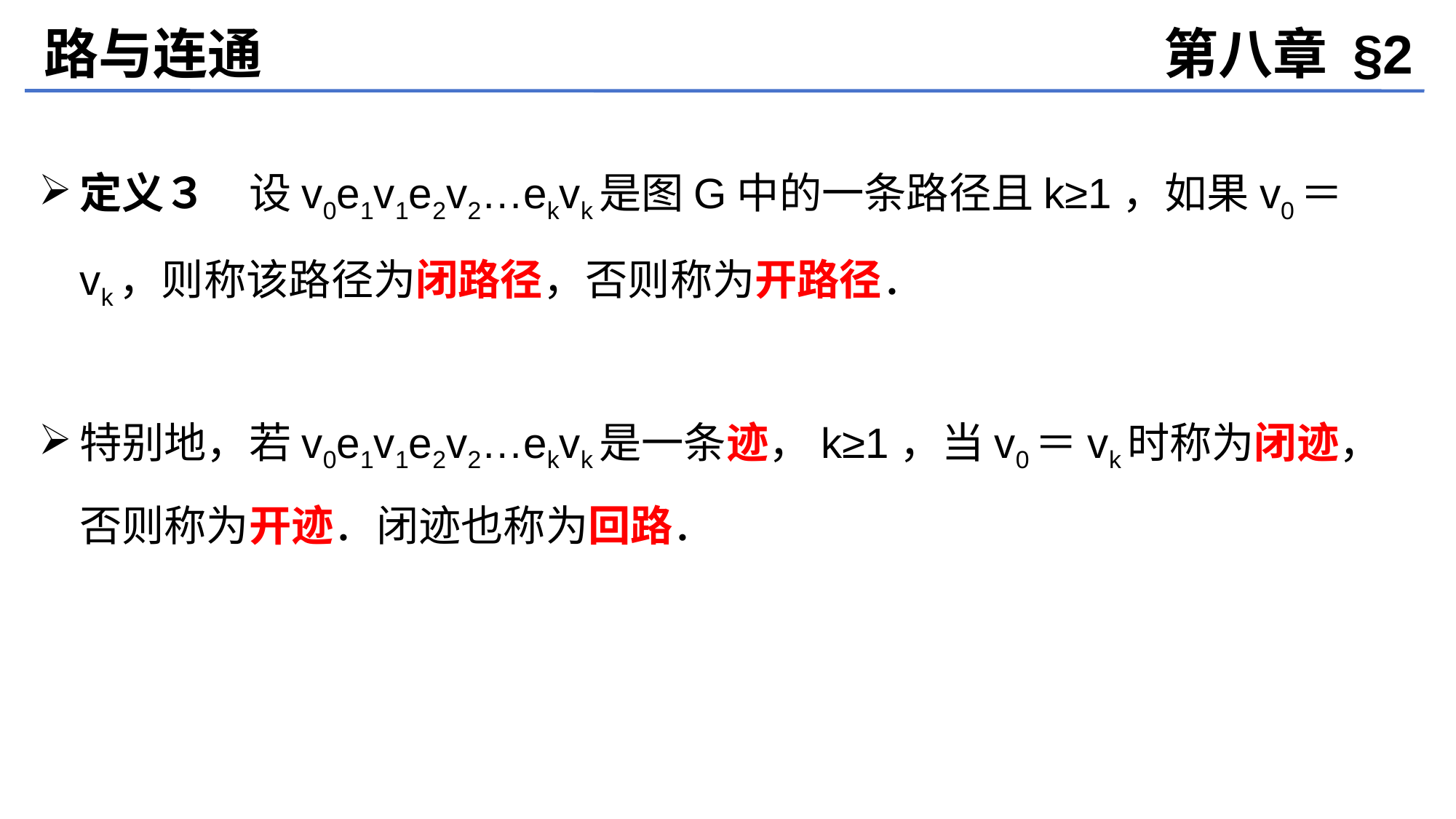

路与连通
第八章 §2
定义３　设v0e1v1e2v2…ekvk是图G中的一条路径且k≥1，如果v0＝vk，则称该路径为闭路径，否则称为开路径．

特别地，若v0e1v1e2v2…ekvk是一条迹，k≥1，当v0＝vk时称为闭迹，否则称为开迹．闭迹也称为回路．